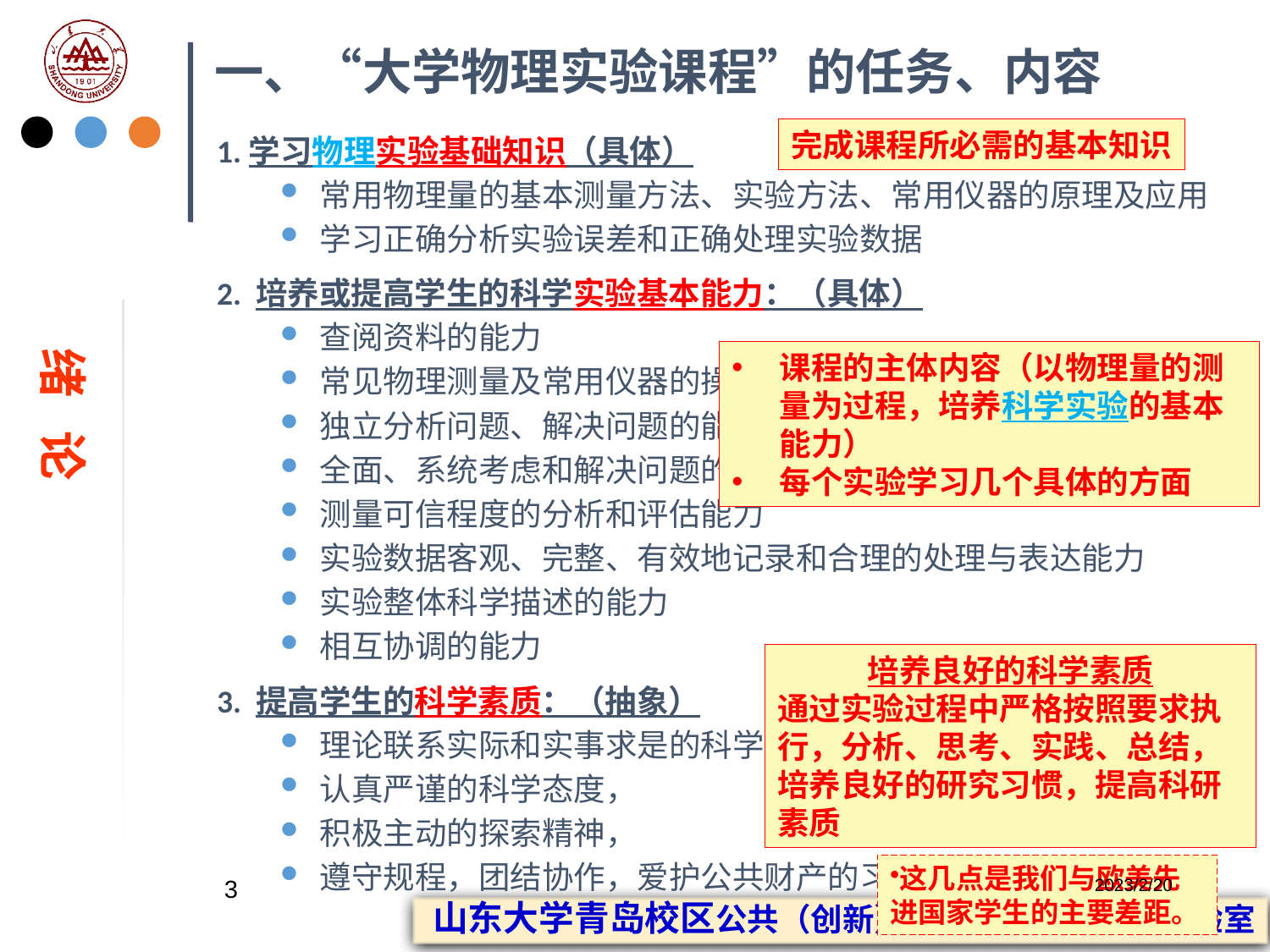

# 一、“大学物理实验课程”的任务、内容

1.学习物理实验基础知识（具体）
常用物理量的基本测量方法、实验方法、常用仪器的原理及应用
学习正确分析实验误差和正确处理实验数据
2. 培养或提高学生的科学实验基本能力：（具体）
查阅资料的能力
常见物理测量及常用仪器的操作能力
独立分析问题、解决问题的能力
全面、系统考虑和解决问题的能力
测量可信程度的分析和评估能力
实验数据客观、完整、有效地记录和合理的处理与表达能力
实验整体科学描述的能力
相互协调的能力
3. 提高学生的科学素质：（抽象）
理论联系实际和实事求是的科学作风，
认真严谨的科学态度，
积极主动的探索精神，
遵守规程，团结协作，爱护公共财产的习惯。
完成课程所必需的基本知识
绪   论
课程的主体内容（以物理量的测量为过程，培养科学实验的基本能力）
每个实验学习几个具体的方面
培养良好的科学素质
通过实验过程中严格按照要求执行，分析、思考、实践、总结，培养良好的研究习惯，提高科研素质

这几点是我们与欧美先进国家学生的主要差距。
3
2023/2/20